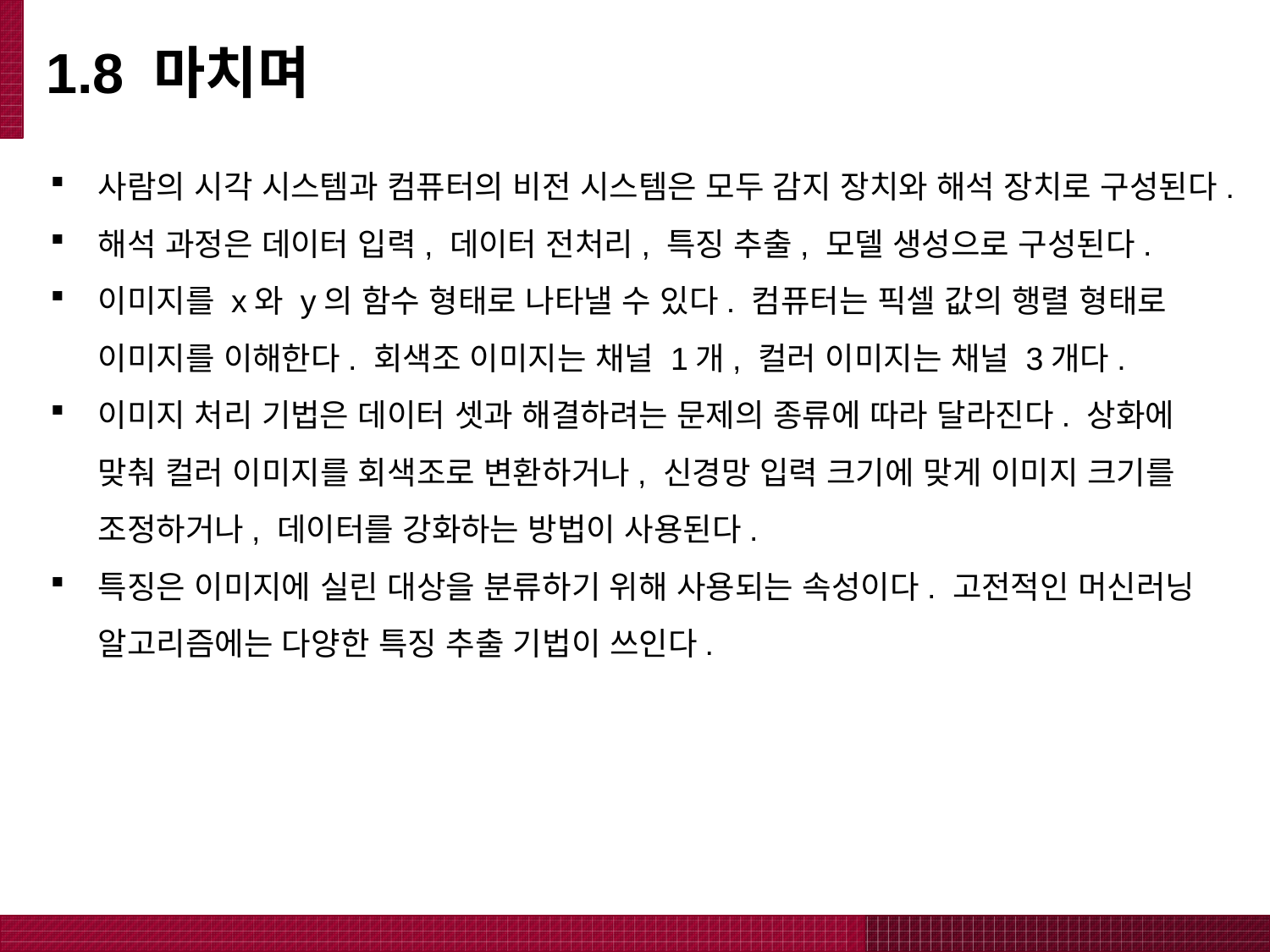

# 1.8 마치며
사람의 시각 시스템과 컴퓨터의 비전 시스템은 모두 감지 장치와 해석 장치로 구성된다.
해석 과정은 데이터 입력, 데이터 전처리, 특징 추출, 모델 생성으로 구성된다.
이미지를 x와 y의 함수 형태로 나타낼 수 있다. 컴퓨터는 픽셀 값의 행렬 형태로 이미지를 이해한다. 회색조 이미지는 채널 1개, 컬러 이미지는 채널 3개다.
이미지 처리 기법은 데이터 셋과 해결하려는 문제의 종류에 따라 달라진다. 상화에 맞춰 컬러 이미지를 회색조로 변환하거나, 신경망 입력 크기에 맞게 이미지 크기를 조정하거나, 데이터를 강화하는 방법이 사용된다.
특징은 이미지에 실린 대상을 분류하기 위해 사용되는 속성이다. 고전적인 머신러닝 알고리즘에는 다양한 특징 추출 기법이 쓰인다.